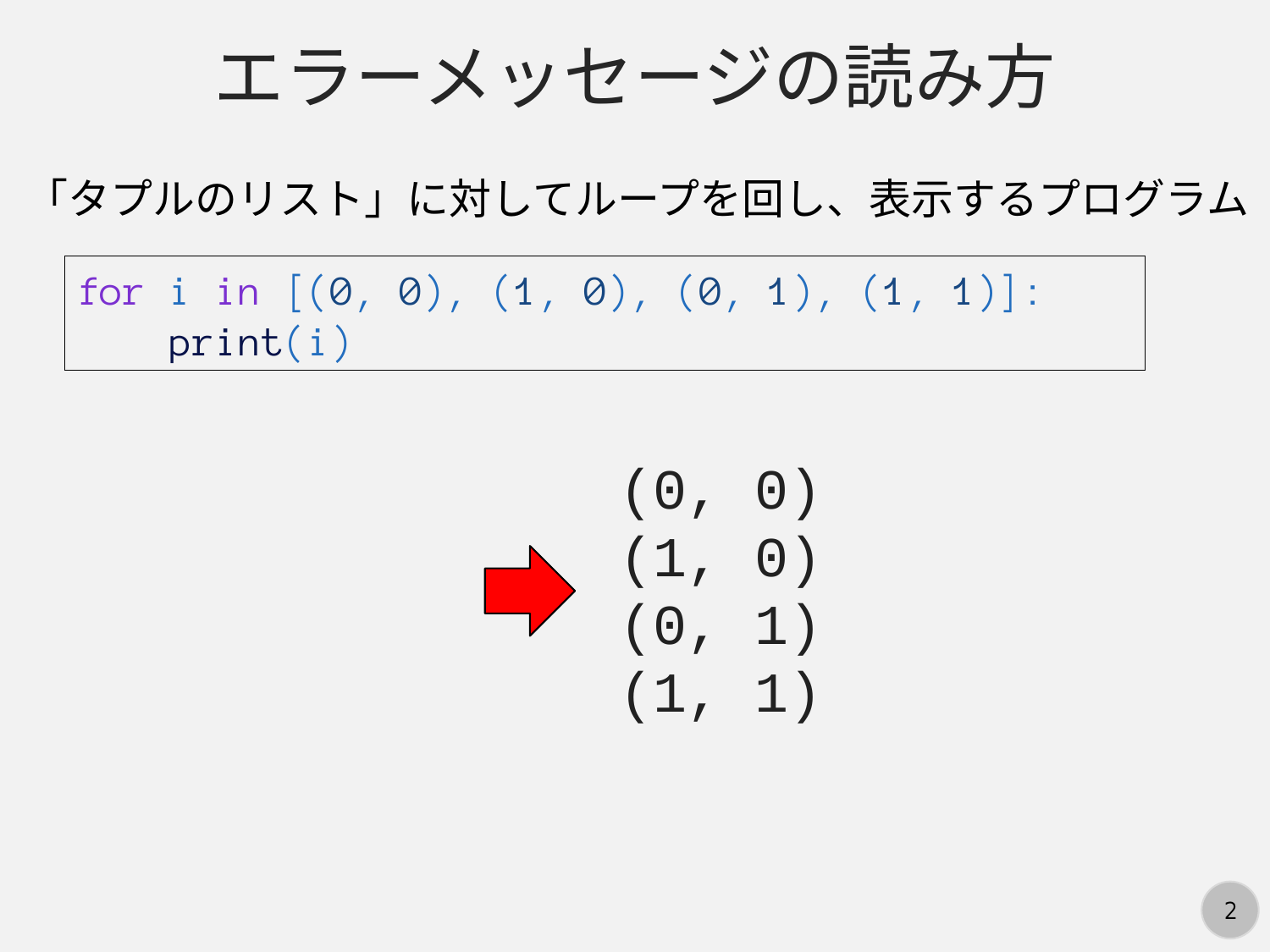

エラーメッセージの読み方
「タプルのリスト」に対してループを回し、表示するプログラム
for i in [(0, 0), (1, 0), (0, 1), (1, 1)]:
    print(i)
(0, 0)
(1, 0)
(0, 1)
(1, 1)